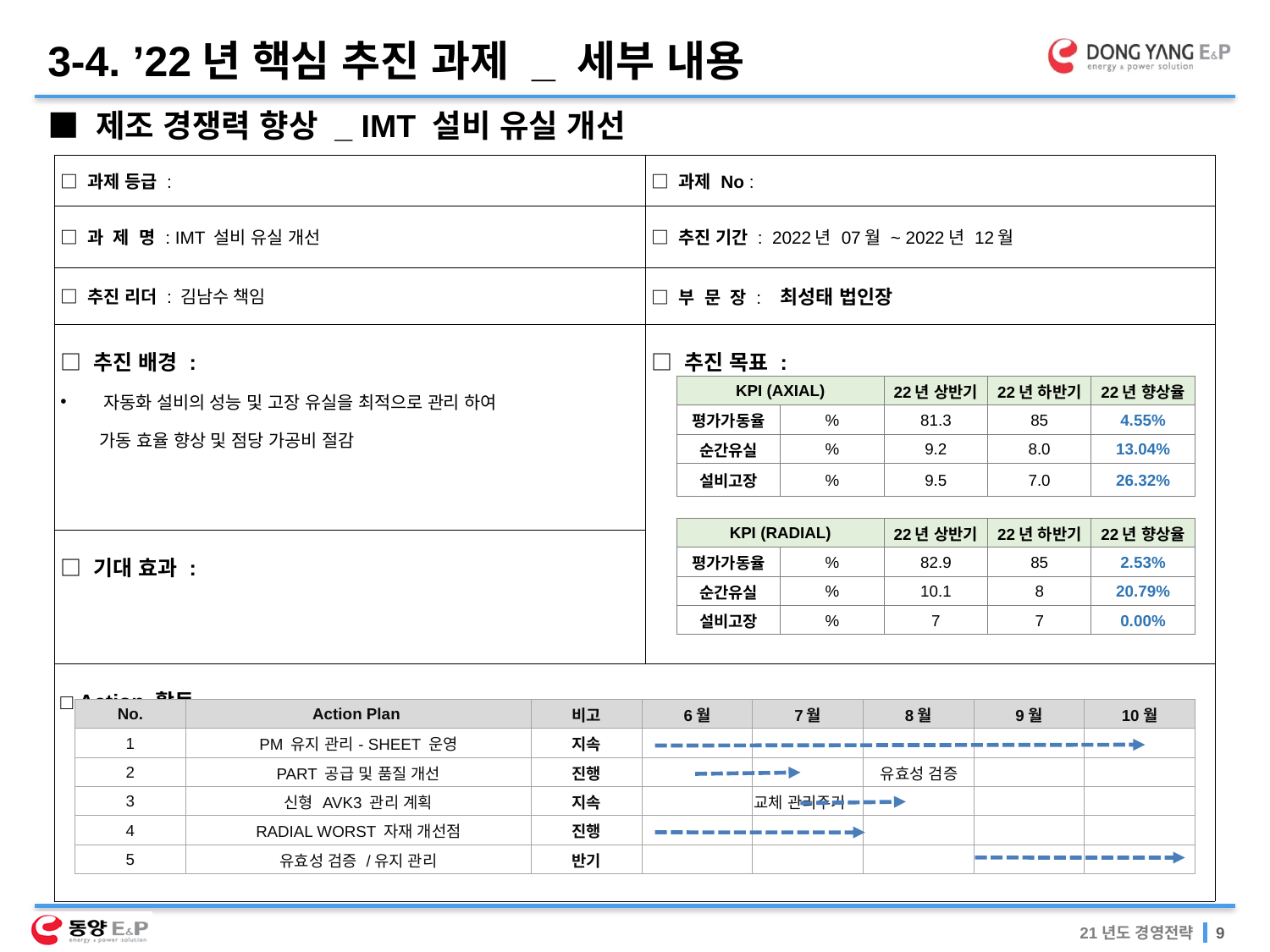

3-4. ’22년 핵심 추진 과제 _ 세부 내용
■ 제조 경쟁력 향상 _ IMT 설비 유실 개선
| □ 과제 등급 : | □ 과제 No : |
| --- | --- |
| □ 과 제 명 : IMT 설비 유실 개선 | □ 추진 기간 : 2022년 07월 ~ 2022년 12월 |
| □ 추진 리더 : 김남수 책임 | □ 부 문 장 : 최성태 법인장 |
| □ 추진 배경 : 자동화 설비의 성능 및 고장 유실을 최적으로 관리 하여 가동 효율 향상 및 점당 가공비 절감 | □ 추진 목표 : |
| □ 기대 효과 : |  |
| □ Action 활동 |  |
| KPI (AXIAL) |  | 22년 상반기 | 22년 하반기 | 22년 향상율 |
| --- | --- | --- | --- | --- |
| 평가가동율 | % | 81.3 | 85 | 4.55% |
| 순간유실 | % | 9.2 | 8.0 | 13.04% |
| 설비고장 | % | 9.5 | 7.0 | 26.32% |
| KPI (RADIAL) |  | 22년 상반기 | 22년 하반기 | 22년 향상율 |
| --- | --- | --- | --- | --- |
| 평가가동율 | % | 82.9 | 85 | 2.53% |
| 순간유실 | % | 10.1 | 8 | 20.79% |
| 설비고장 | % | 7 | 7 | 0.00% |
| No. | Action Plan | 비고 | 6월 | 7월 | 8월 | 9월 | 10월 |
| --- | --- | --- | --- | --- | --- | --- | --- |
| 1 | PM 유지 관리- SHEET 운영 | 지속 |  |  |  |  |  |
| 2 | PART 공급 및 품질 개선 | 진행 |  |  | 유효성 검증 |  |  |
| 3 | 신형 AVK3 관리 계획 | 지속 |  | 교체 관리주기 |  |  |  |
| 4 | RADIAL WORST 자재 개선점 | 진행 |  |  |  |  |  |
| 5 | 유효성 검증 /유지 관리 | 반기 |  |  |  |  |  |